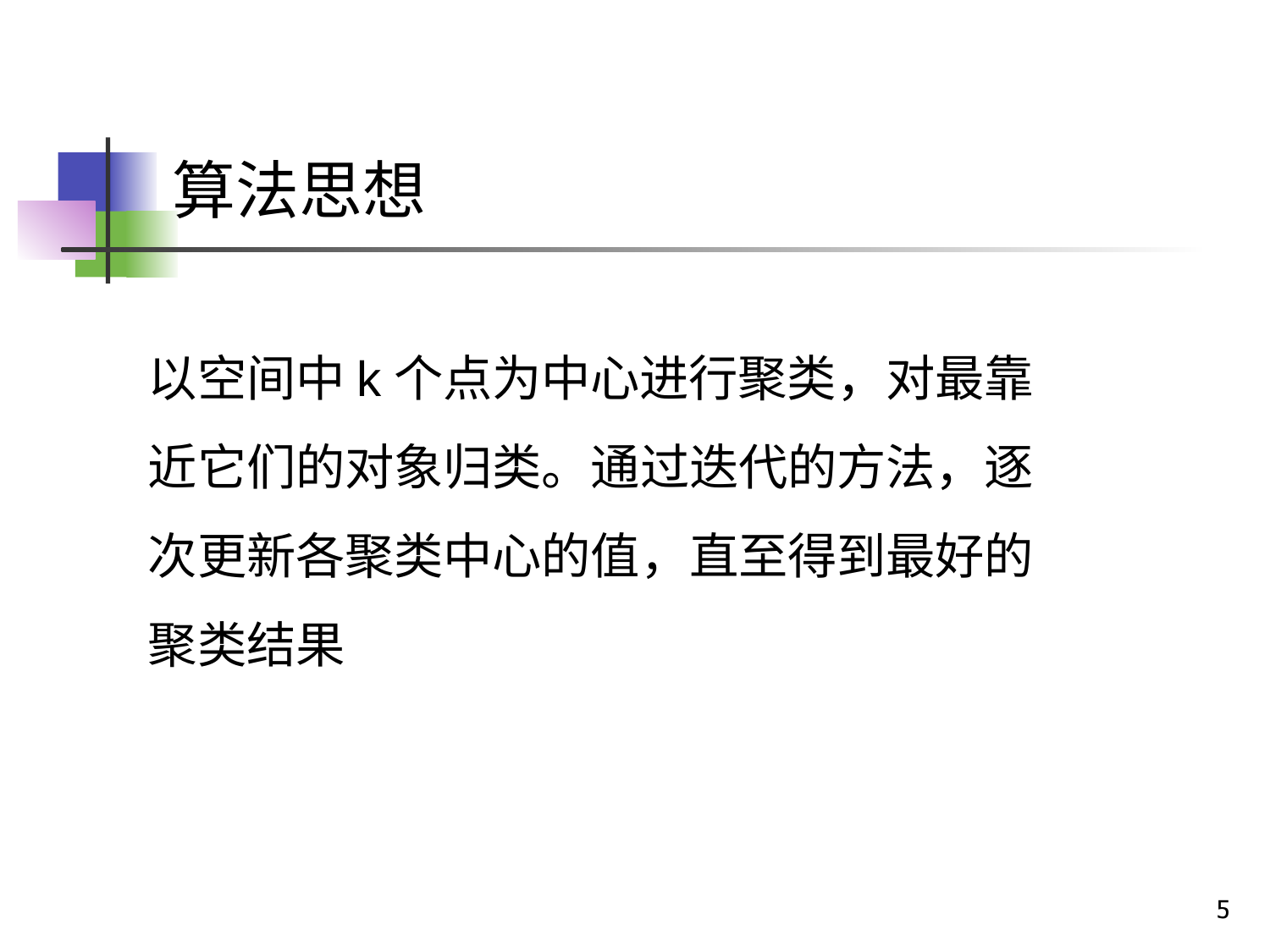

# 算法思想
以空间中k个点为中心进行聚类，对最靠近它们的对象归类。通过迭代的方法，逐次更新各聚类中心的值，直至得到最好的聚类结果
5